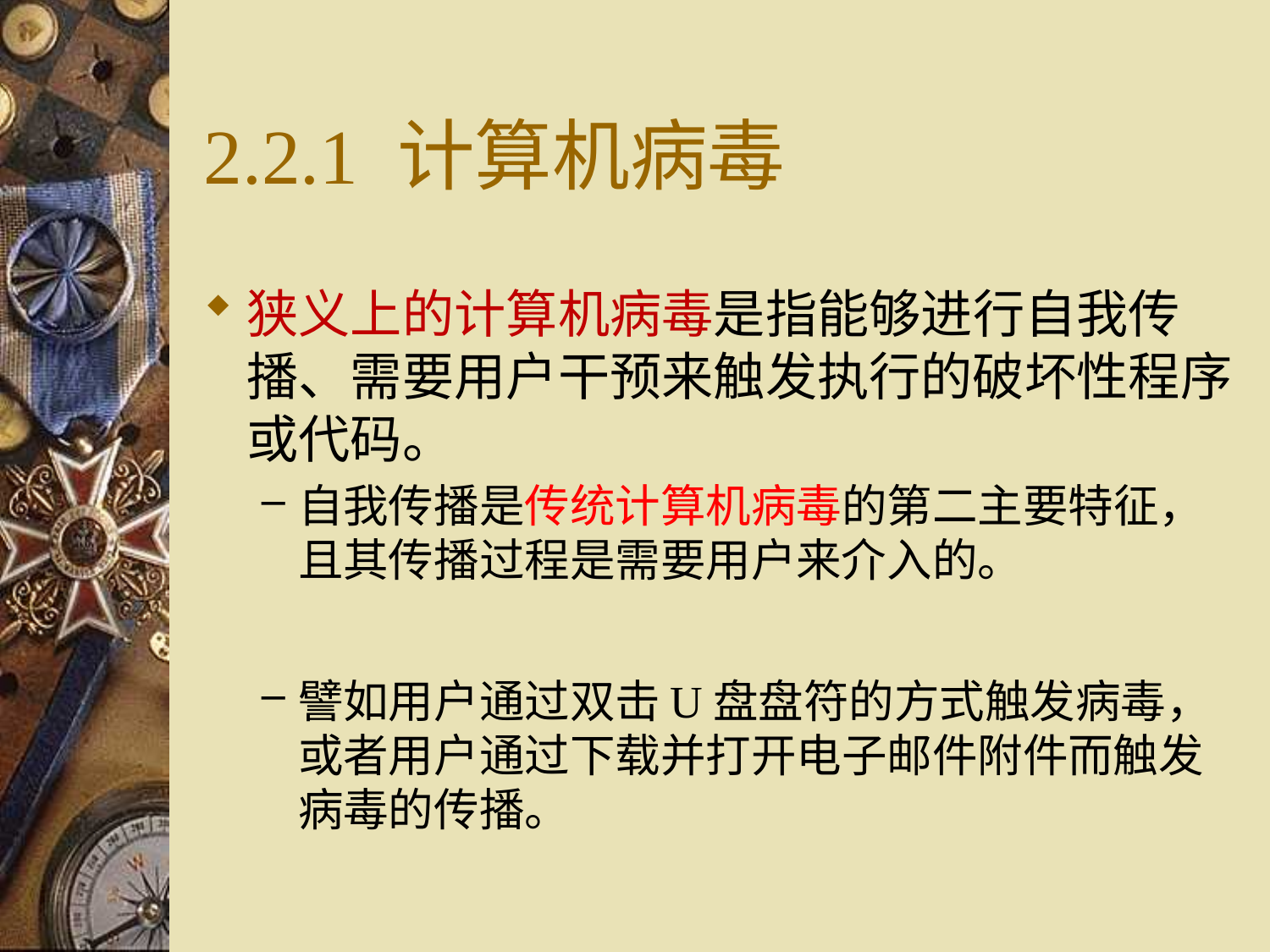

# 2.2.1 计算机病毒
狭义上的计算机病毒是指能够进行自我传播、需要用户干预来触发执行的破坏性程序或代码。
自我传播是传统计算机病毒的第二主要特征，且其传播过程是需要用户来介入的。

譬如用户通过双击U盘盘符的方式触发病毒，或者用户通过下载并打开电子邮件附件而触发病毒的传播。